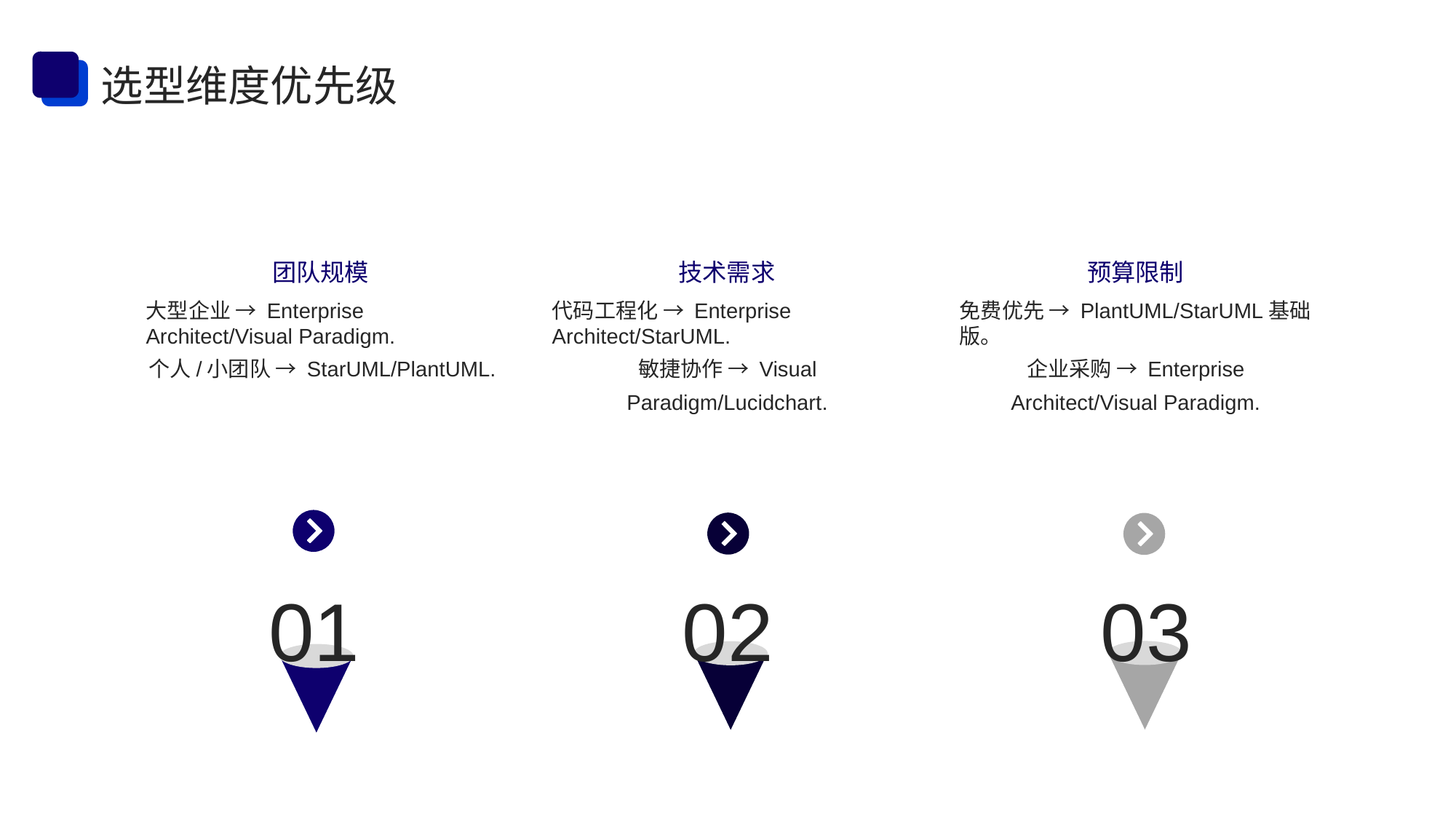

选型维度优先级

团队规模
技术需求
预算限制
大型企业 → Enterprise Architect/Visual Paradigm.
个人/小团队 → StarUML/PlantUML.
代码工程化 → Enterprise Architect/StarUML.
敏捷协作 → Visual Paradigm/Lucidchart.
免费优先 → PlantUML/StarUML基础版。
企业采购 → Enterprise Architect/Visual Paradigm.

01
02
03